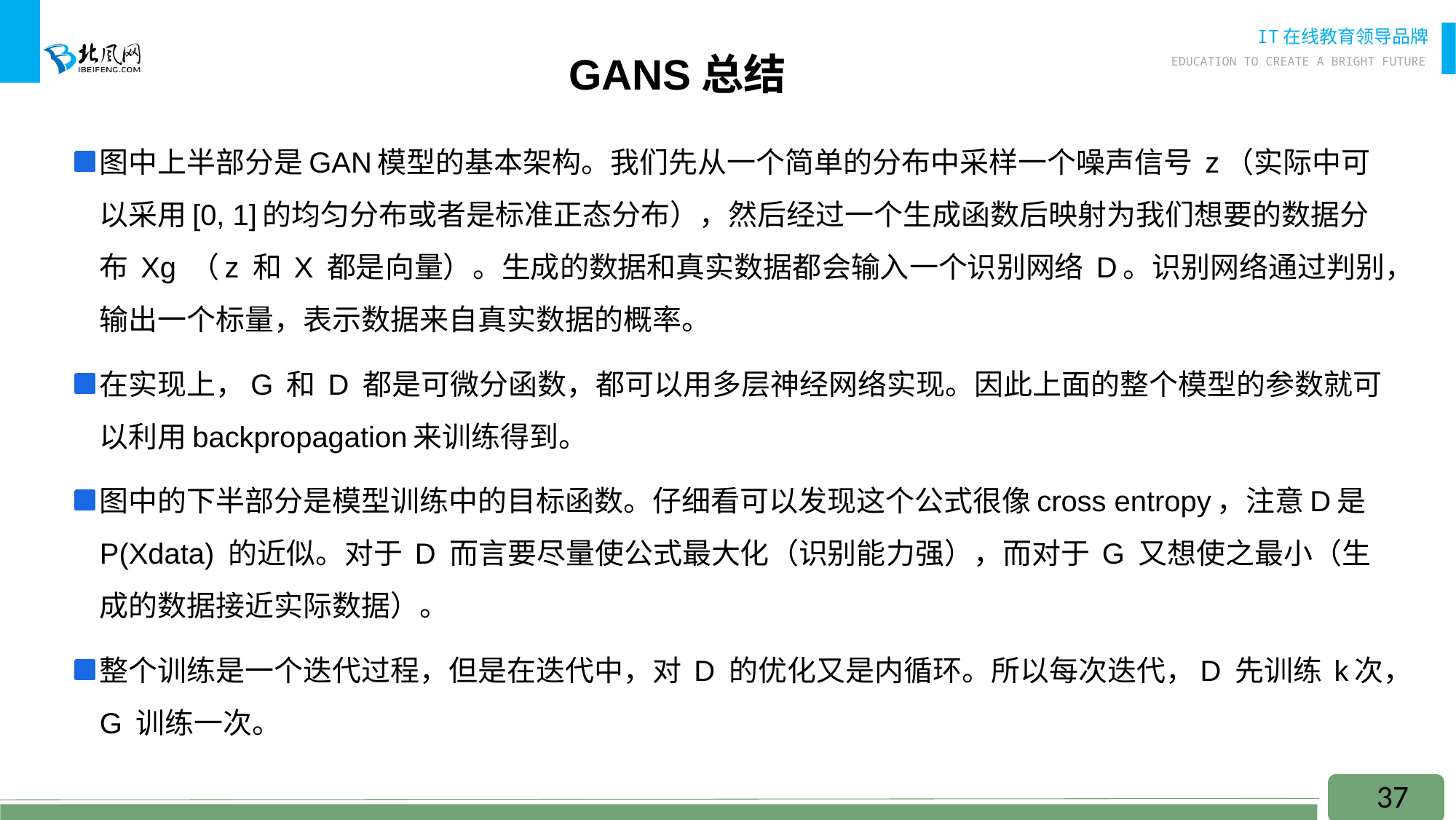

# GANS总结
图中上半部分是GAN模型的基本架构。我们先从一个简单的分布中采样一个噪声信号 z（实际中可以采用[0, 1]的均匀分布或者是标准正态分布），然后经过一个生成函数后映射为我们想要的数据分布 Xg （z 和 X 都是向量）。生成的数据和真实数据都会输入一个识别网络 D。识别网络通过判别，输出一个标量，表示数据来自真实数据的概率。
在实现上，G 和 D 都是可微分函数，都可以用多层神经网络实现。因此上面的整个模型的参数就可以利用backpropagation来训练得到。
图中的下半部分是模型训练中的目标函数。仔细看可以发现这个公式很像cross entropy，注意D是 P(Xdata) 的近似。对于 D 而言要尽量使公式最大化（识别能力强），而对于 G 又想使之最小（生成的数据接近实际数据）。
整个训练是一个迭代过程，但是在迭代中，对 D 的优化又是内循环。所以每次迭代，D 先训练 k次，G 训练一次。